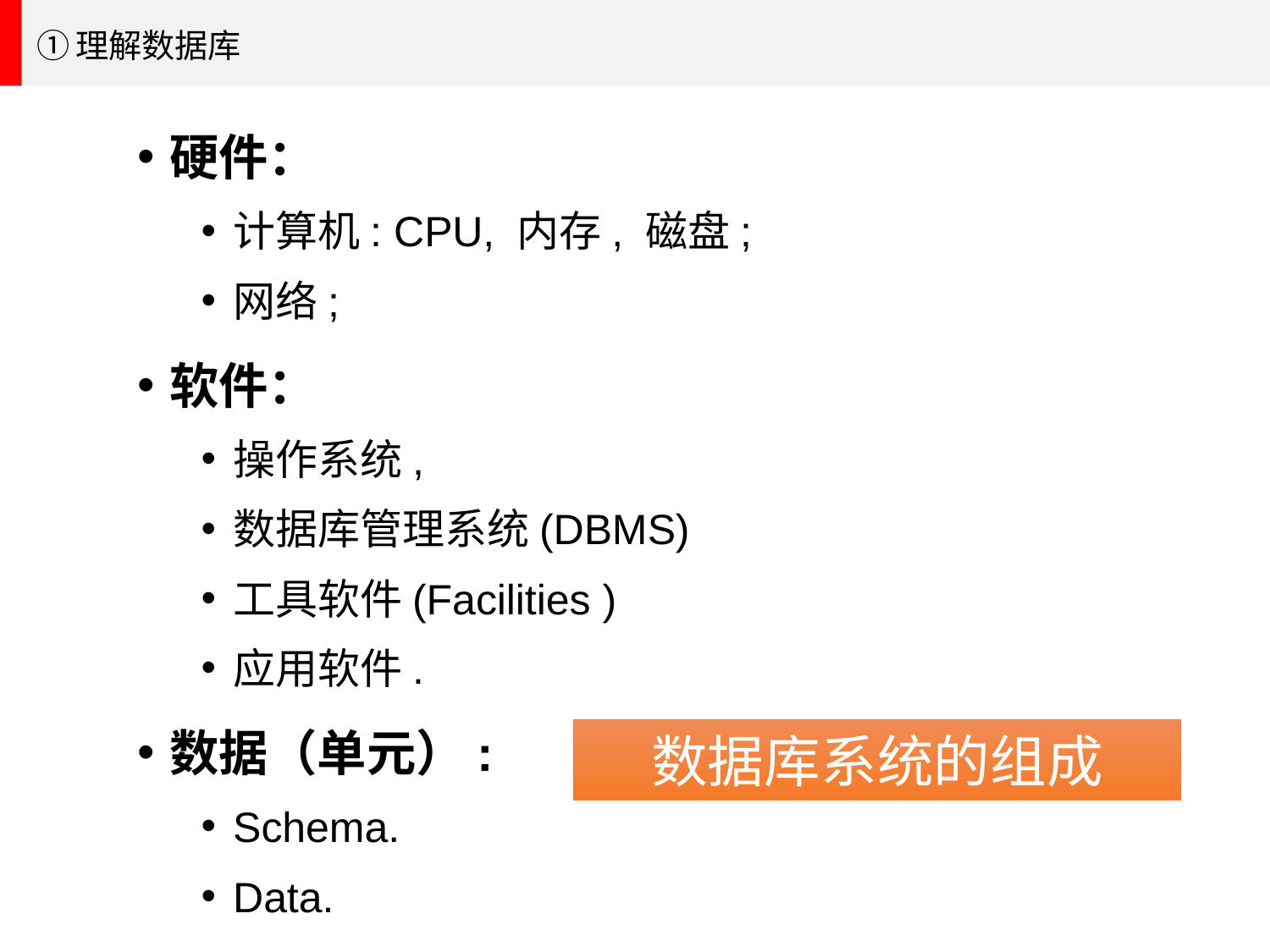

①理解数据库
硬件：
计算机: CPU, 内存, 磁盘;
网络;
软件：
操作系统,
数据库管理系统(DBMS)
工具软件(Facilities )
应用软件.
数据（单元）:
Schema.
Data.

数据库系统的组成